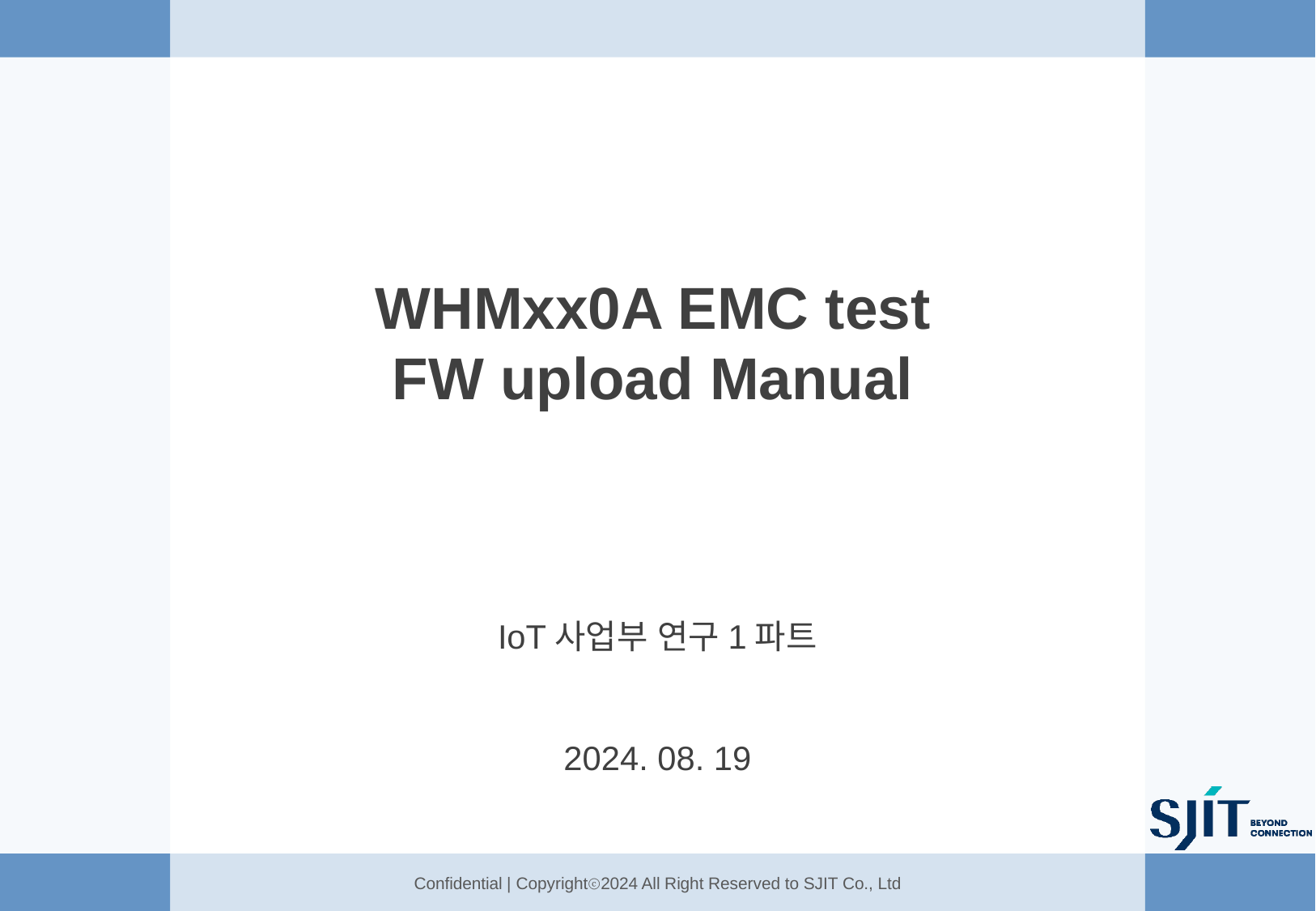

WHMxx0A EMC test
FW upload Manual
IoT사업부 연구1파트

2024. 08. 19